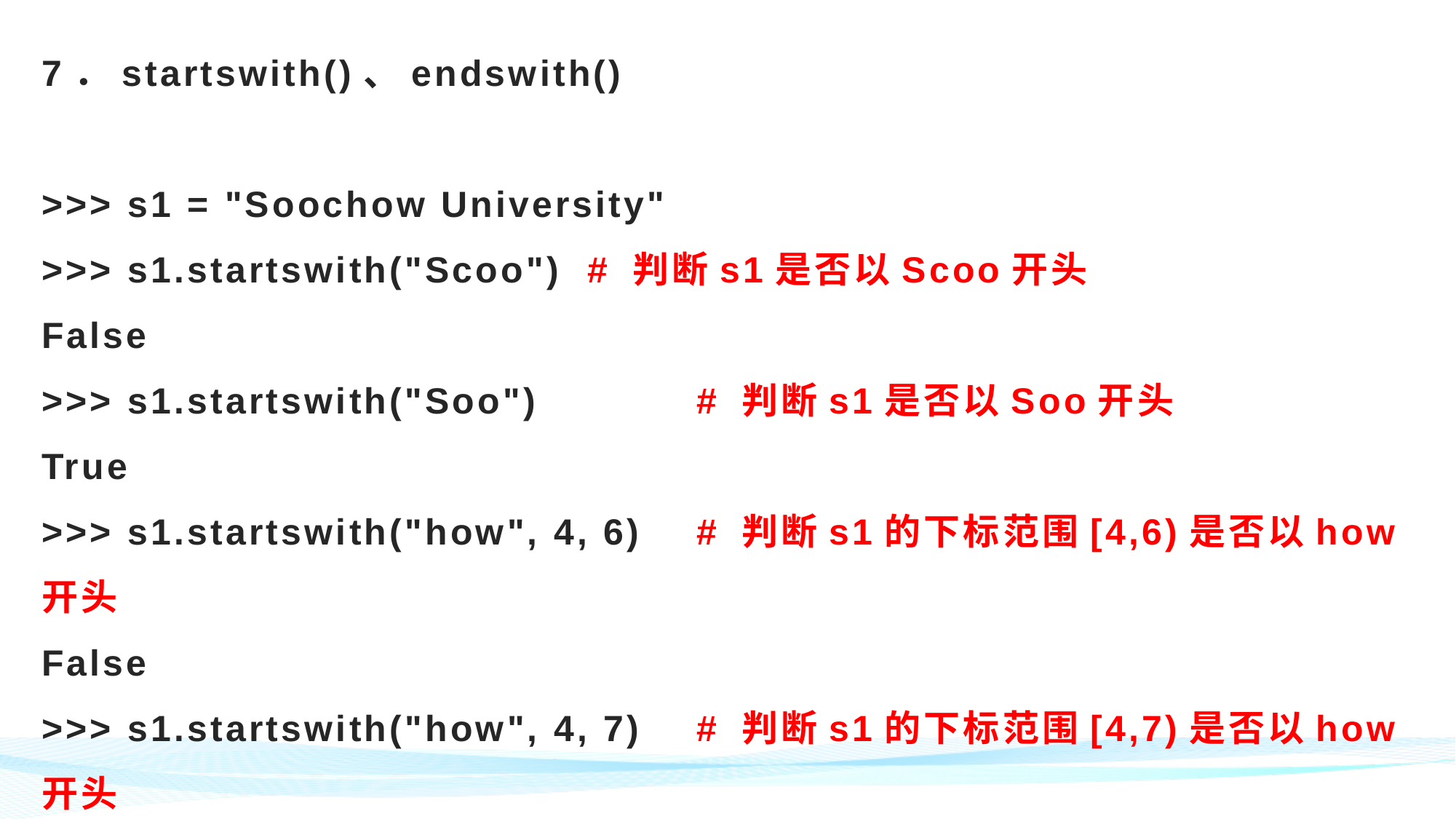

# 7．startswith()、endswith() >>> s1 = "Soochow University" >>> s1.startswith("Scoo")	# 判断s1是否以Scoo开头 False >>> s1.startswith("Soo")		# 判断s1是否以Soo开头 True >>> s1.startswith("how", 4, 6)	# 判断s1的下标范围[4,6)是否以how开头 False >>> s1.startswith("how", 4, 7)	# 判断s1的下标范围[4,7)是否以how开头 True